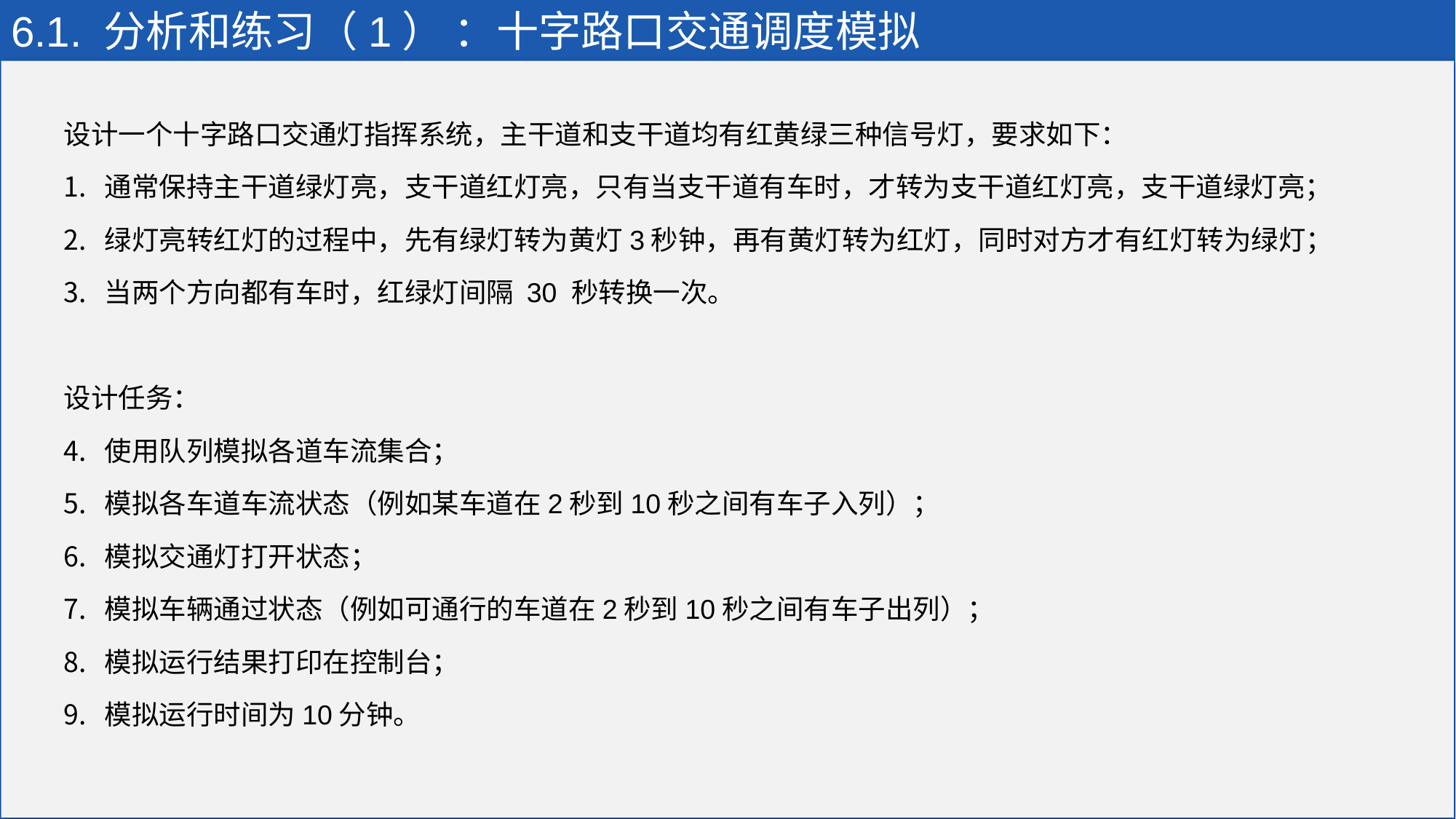

# 6.1. 分析和练习（1） ：十字路口交通调度模拟
设计一个十字路口交通灯指挥系统，主干道和支干道均有红黄绿三种信号灯，要求如下：
通常保持主干道绿灯亮，支干道红灯亮，只有当支干道有车时，才转为支干道红灯亮，支干道绿灯亮；
绿灯亮转红灯的过程中，先有绿灯转为黄灯3秒钟，再有黄灯转为红灯，同时对方才有红灯转为绿灯；
当两个方向都有车时，红绿灯间隔 30 秒转换一次。

设计任务：
使用队列模拟各道车流集合；
模拟各车道车流状态（例如某车道在2秒到10秒之间有车子入列）；
模拟交通灯打开状态；
模拟车辆通过状态（例如可通行的车道在2秒到10秒之间有车子出列）；
模拟运行结果打印在控制台；
模拟运行时间为10分钟。